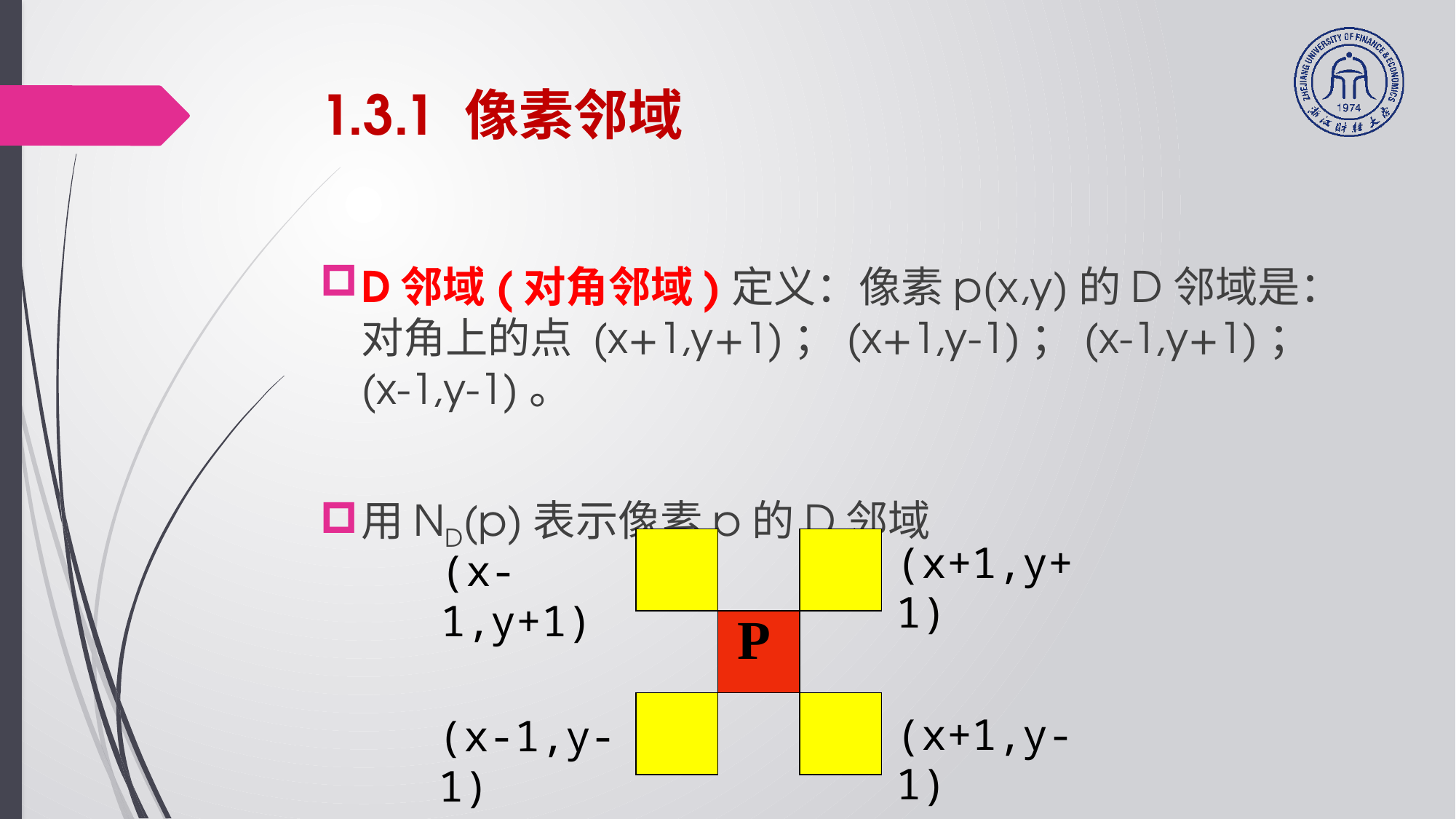

# 1.3.1 像素邻域
D邻域(对角邻域)定义：像素p(x,y)的D邻域是：对角上的点 (x+1,y+1)；(x+1,y-1)；(x-1,y+1)；(x-1,y-1)。

用ND(p)表示像素p的D邻域
|  |  |  |
| --- | --- | --- |
|  | P |  |
|  |  |  |
(x+1,y+1)
(x-1,y+1)
(x+1,y-1)
(x-1,y-1)